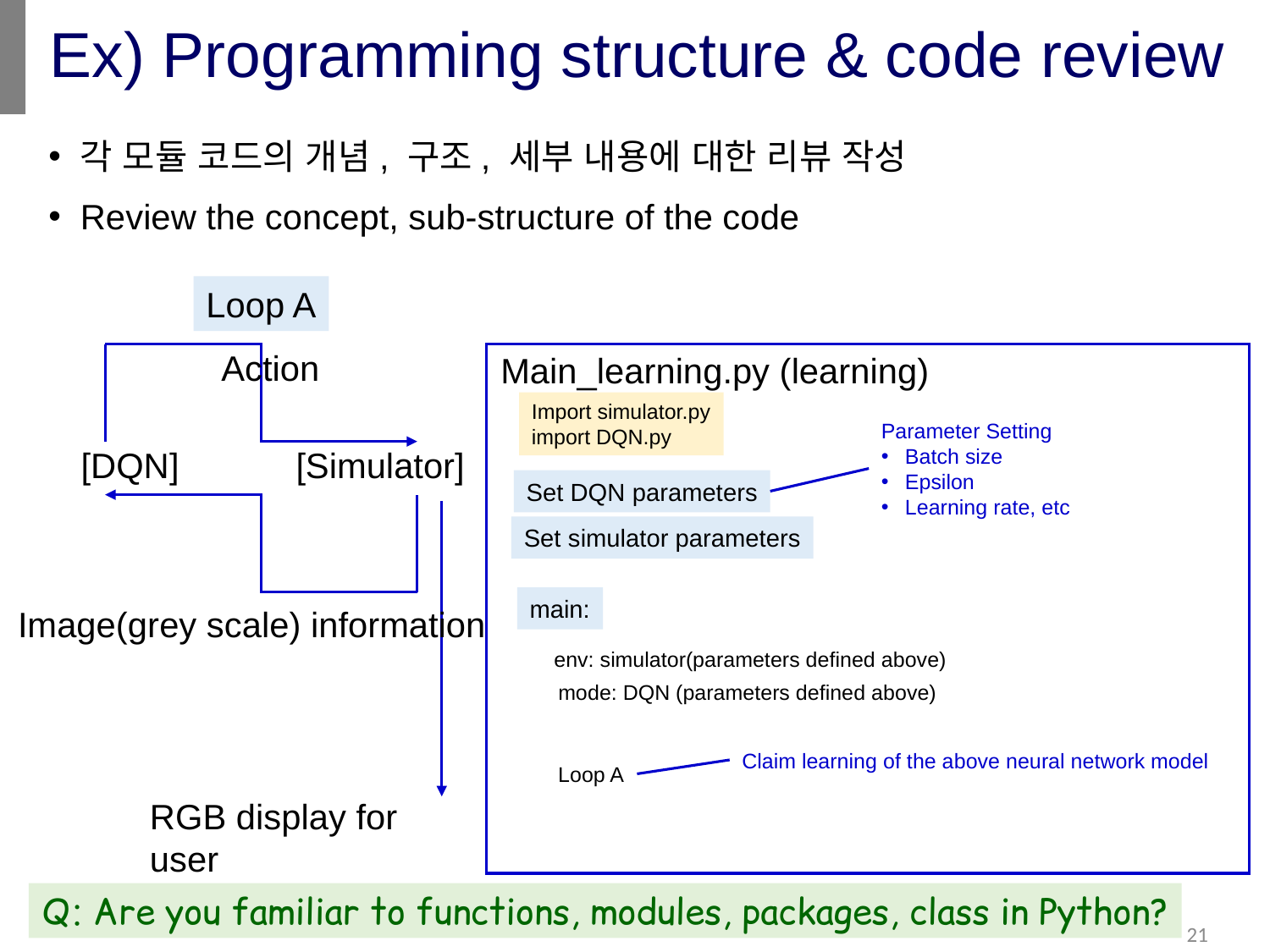

# Ex) Programming structure & code review
각 모듈 코드의 개념, 구조, 세부 내용에 대한 리뷰 작성
Review the concept, sub-structure of the code

Loop A
Action
Image(grey scale) information
RGB display for user
[DQN]            [Simulator]
Main_learning.py (learning)

Import simulator.py
import DQN.py
Parameter Setting
Batch size
Epsilon
Learning rate, etc
Set DQN parameters
Set simulator parameters
main:
env: simulator(parameters defined above)
mode: DQN (parameters defined above)
Claim learning of the above neural network model
Loop A
Q: Are you familiar to functions, modules, packages, class in Python?
21